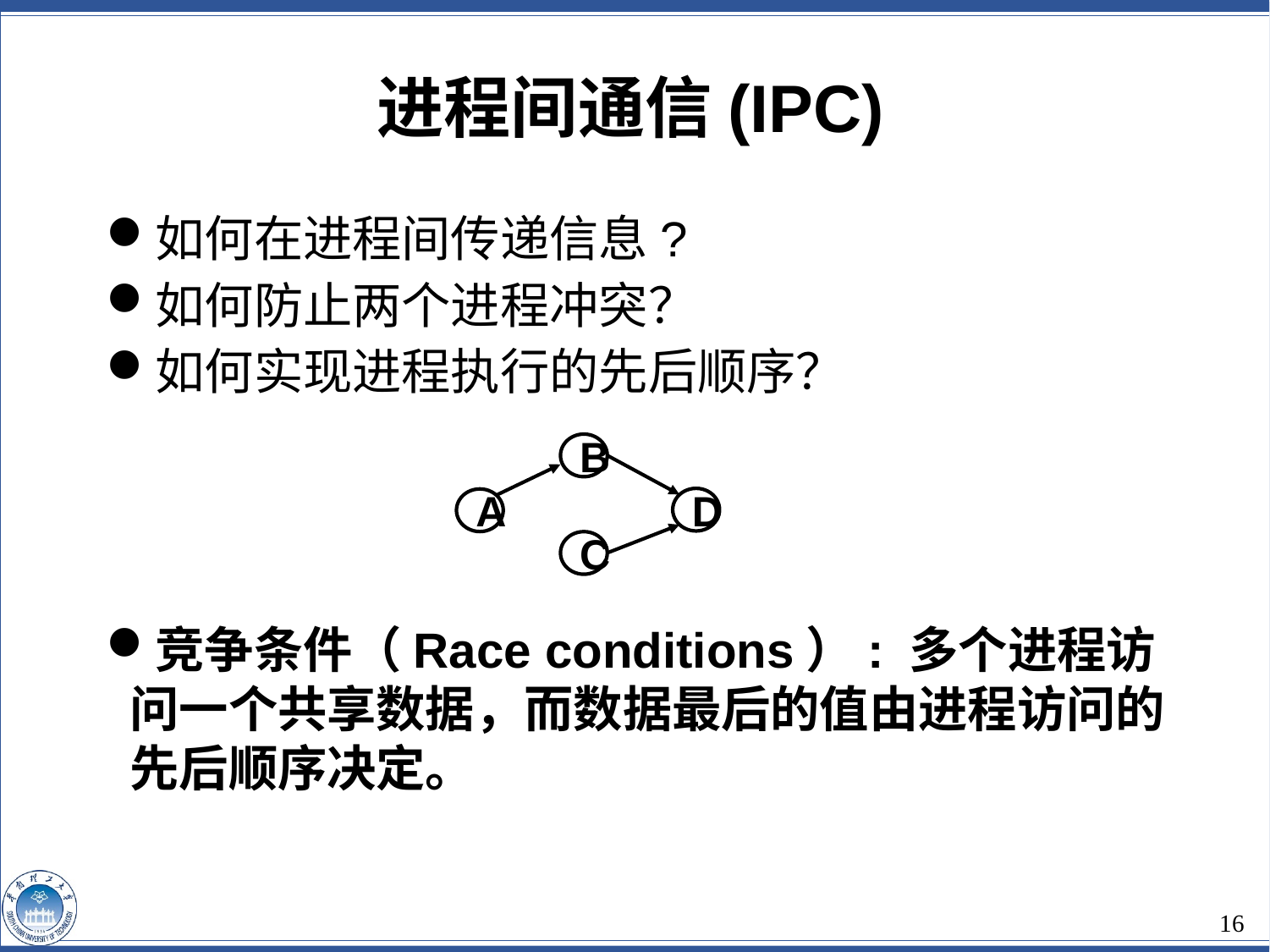

进程间通信(IPC)
如何在进程间传递信息?
如何防止两个进程冲突？
如何实现进程执行的先后顺序？

竞争条件（Race conditions）: 多个进程访问一个共享数据，而数据最后的值由进程访问的先后顺序决定。
B
D
A
C
16